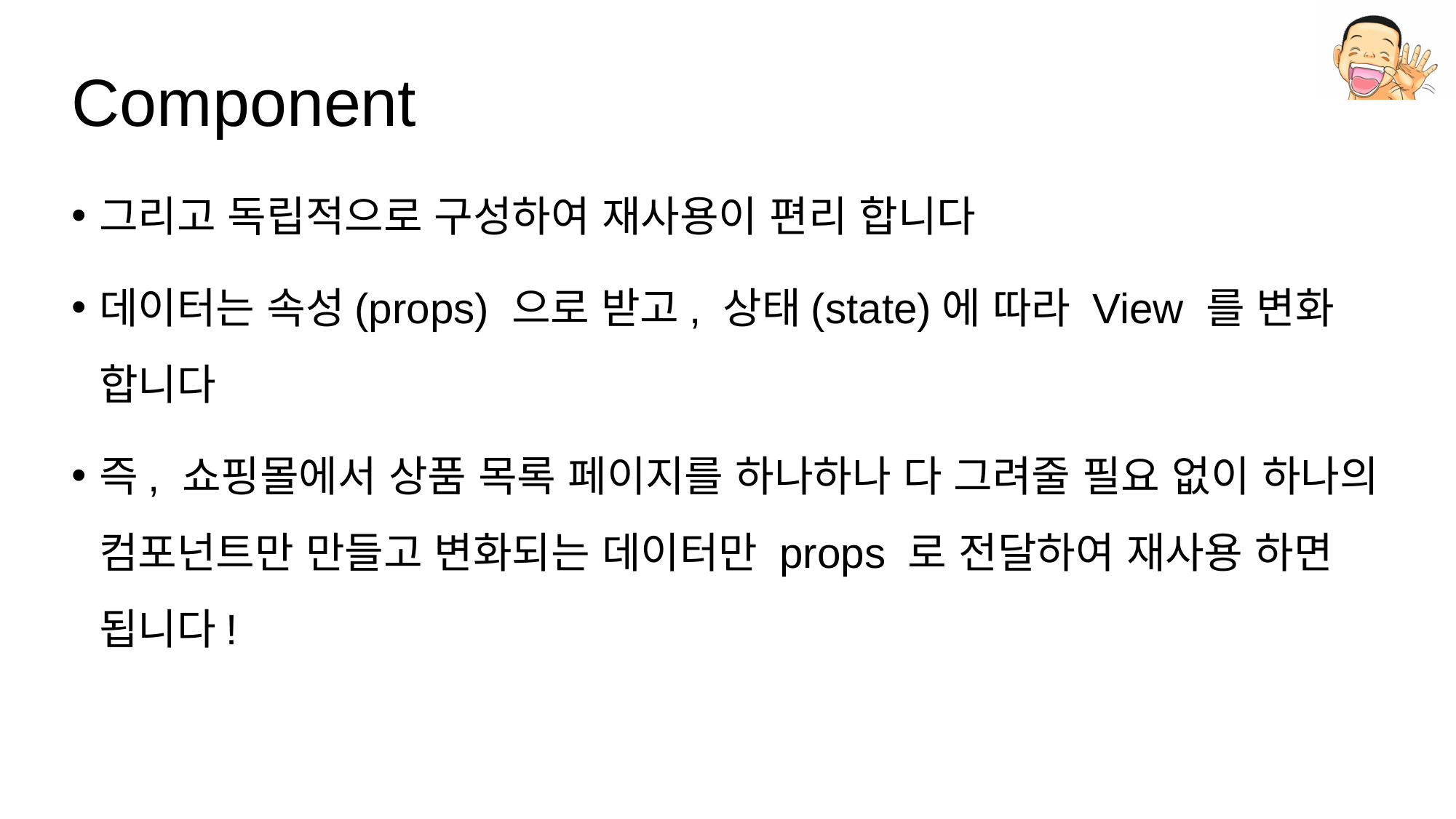

# Component
그리고 독립적으로 구성하여 재사용이 편리 합니다
데이터는 속성(props) 으로 받고, 상태(state)에 따라 View 를 변화 합니다
즉, 쇼핑몰에서 상품 목록 페이지를 하나하나 다 그려줄 필요 없이 하나의 컴포넌트만 만들고 변화되는 데이터만 props 로 전달하여 재사용 하면 됩니다!